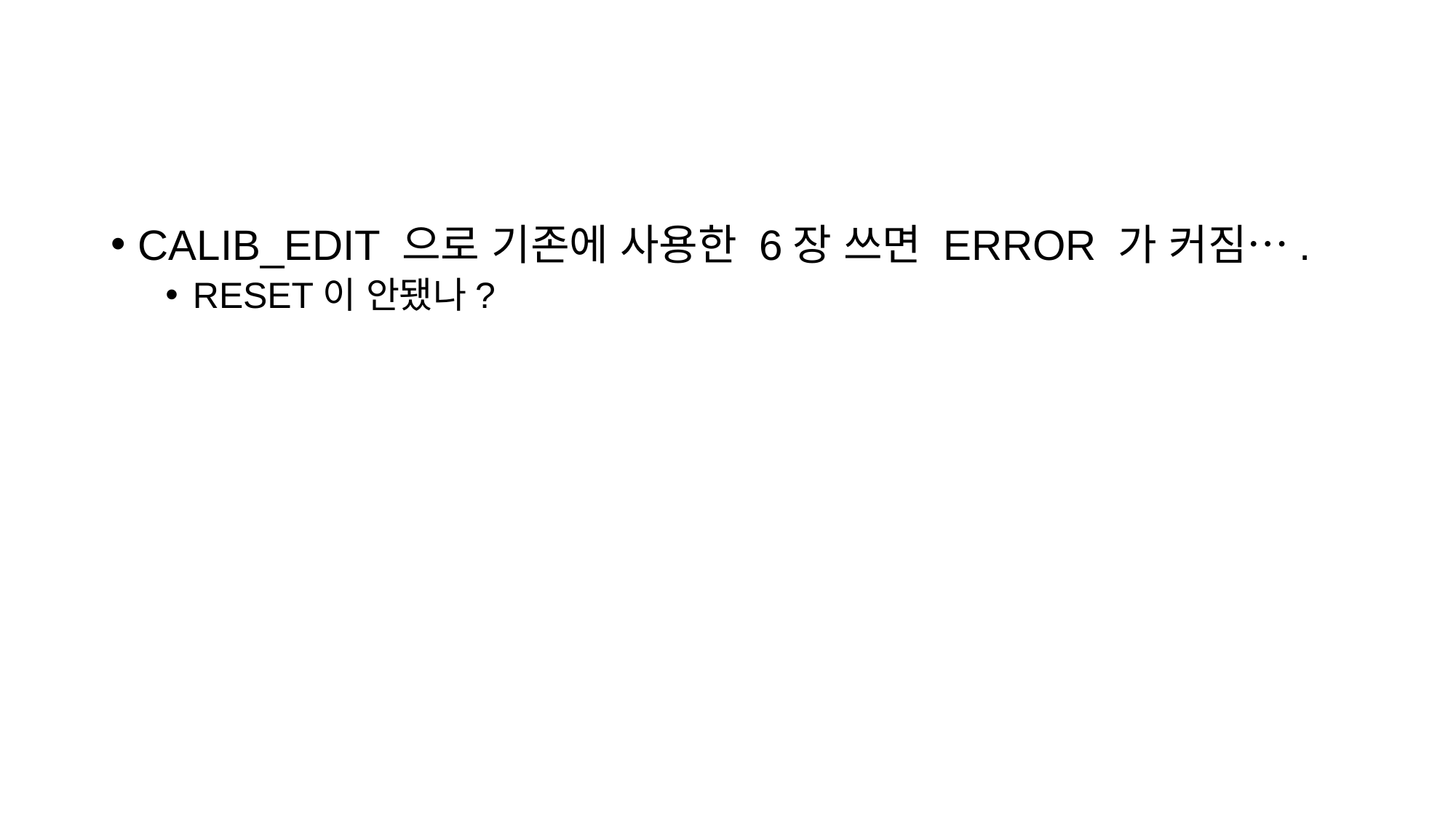

#
CALIB_EDIT 으로 기존에 사용한 6장 쓰면 ERROR 가 커짐….
RESET이 안됐나?